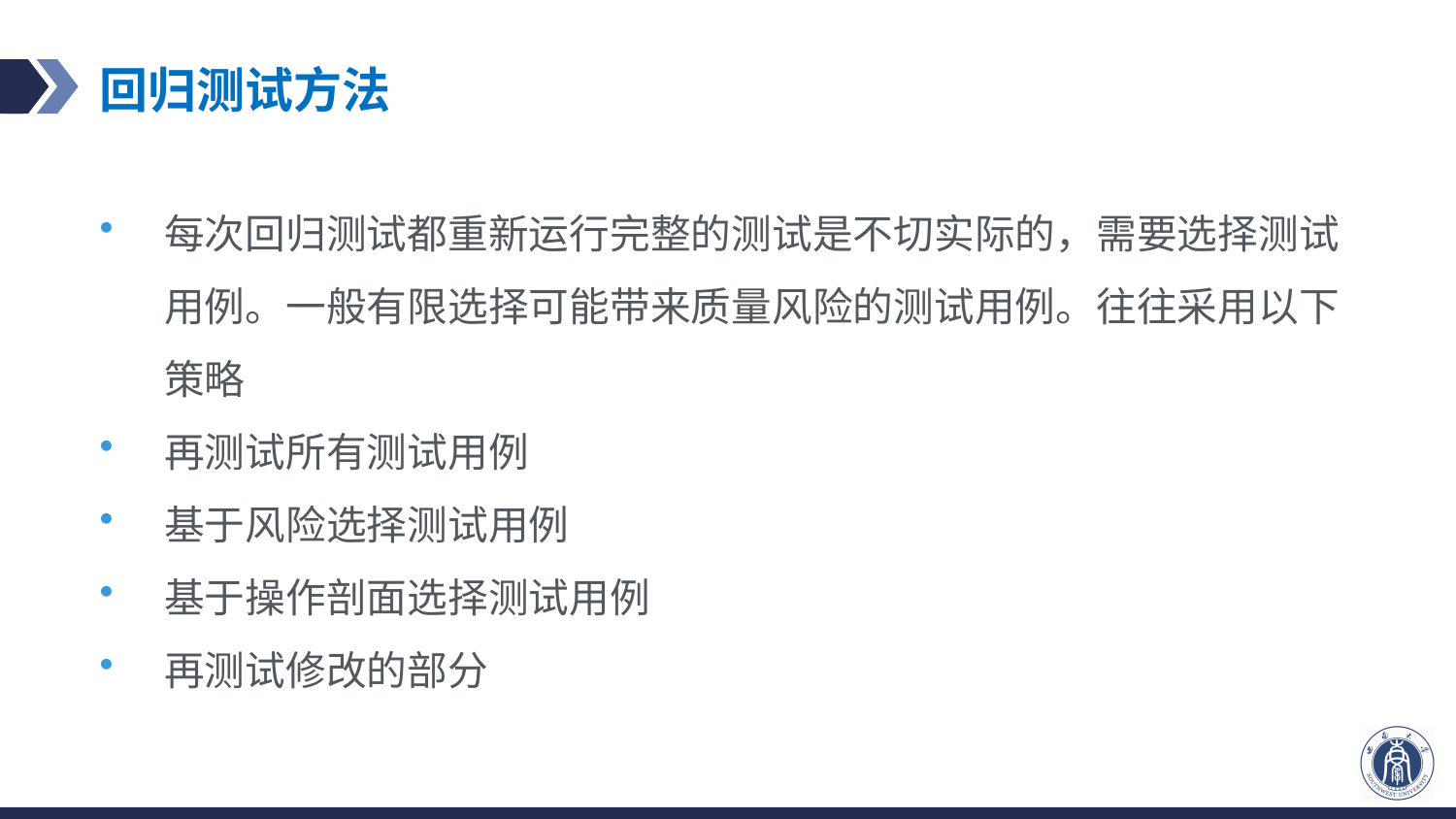

# 回归测试方法
每次回归测试都重新运行完整的测试是不切实际的，需要选择测试用例。一般有限选择可能带来质量风险的测试用例。往往采用以下策略
再测试所有测试用例
基于风险选择测试用例
基于操作剖面选择测试用例
再测试修改的部分